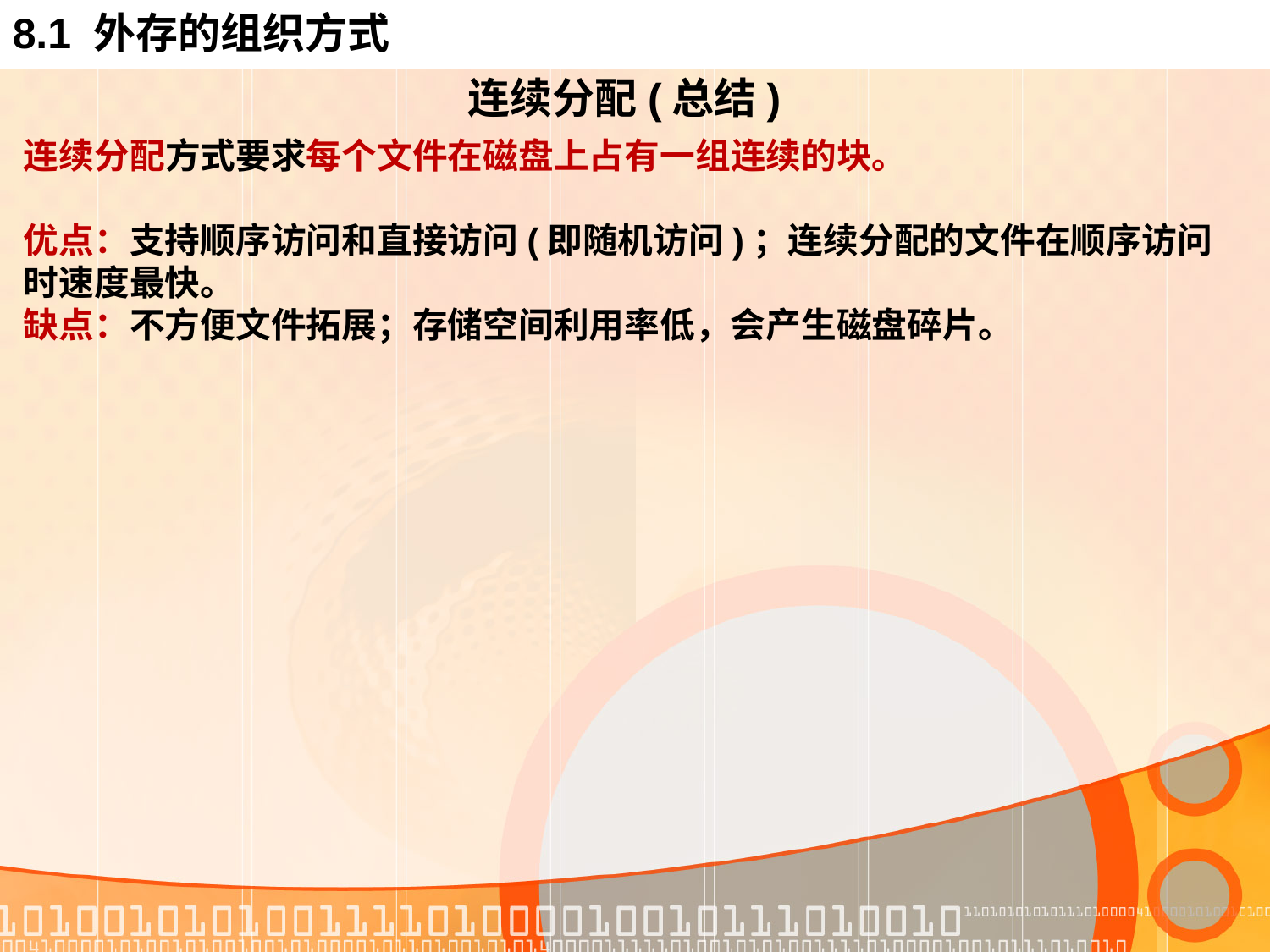

# 8.1 外存的组织方式
连续分配(总结)
连续分配方式要求每个文件在磁盘上占有一组连续的块。

优点：支持顺序访问和直接访问(即随机访问)；连续分配的文件在顺序访问时速度最快。
缺点：不方便文件拓展；存储空间利用率低，会产生磁盘碎片。